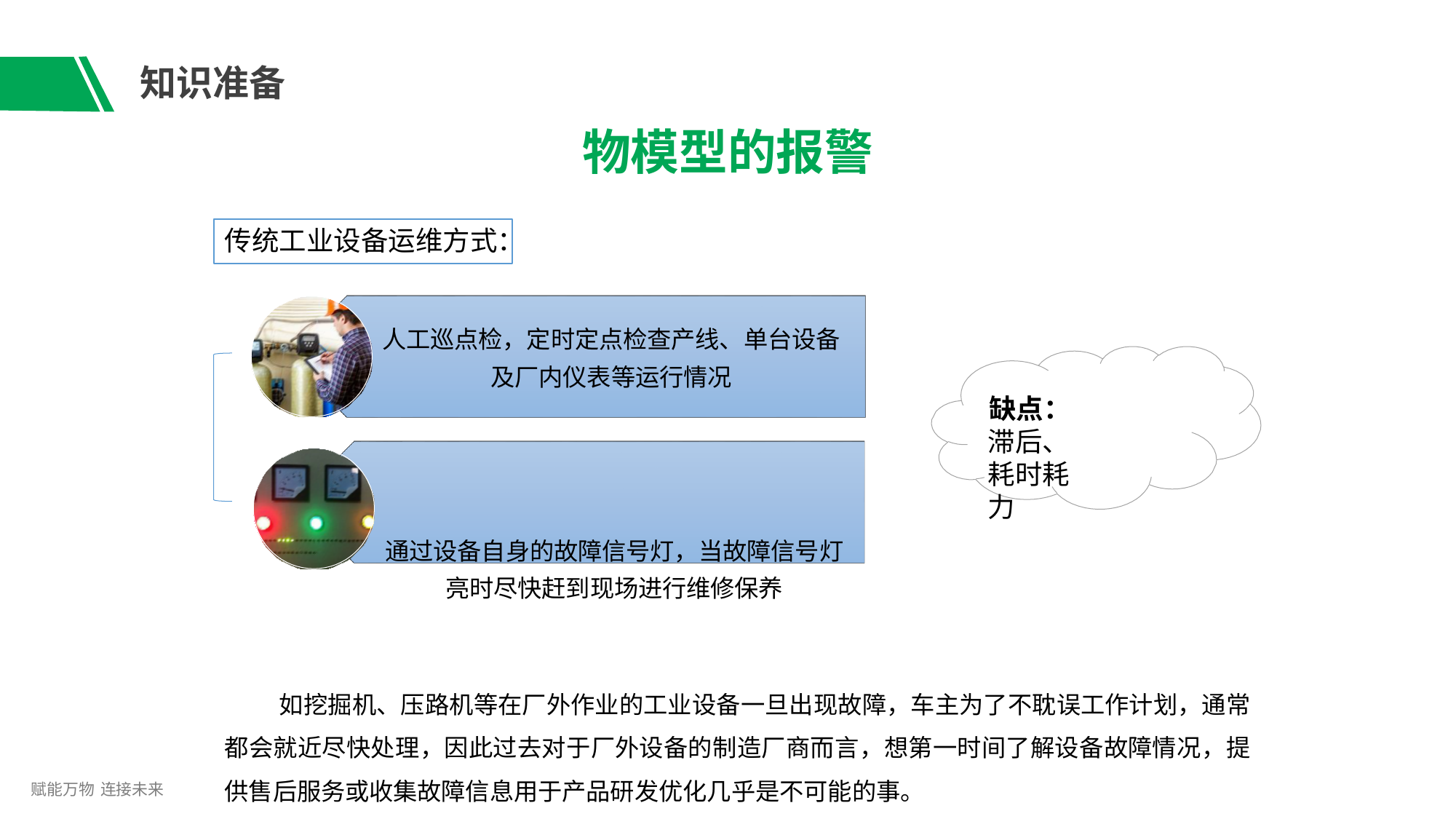

# 知识准备
物模型的报警

传统工业设备运维方式：

人工巡点检，定时定点检查产线、单台设备 及厂内仪表等运行情况
缺点：
滞后、耗时耗力
通过设备自身的故障信号灯，当故障信号灯 亮时尽快赶到现场进行维修保养

如挖掘机、压路机等在厂外作业的工业设备一旦出现故障，车主为了不耽误工作计划，通常 都会就近尽快处理，因此过去对于厂外设备的制造厂商而言，想第一时间了解设备故障情况，提 供售后服务或收集故障信息用于产品研发优化几乎是不可能的事。

赋能万物 连接未来